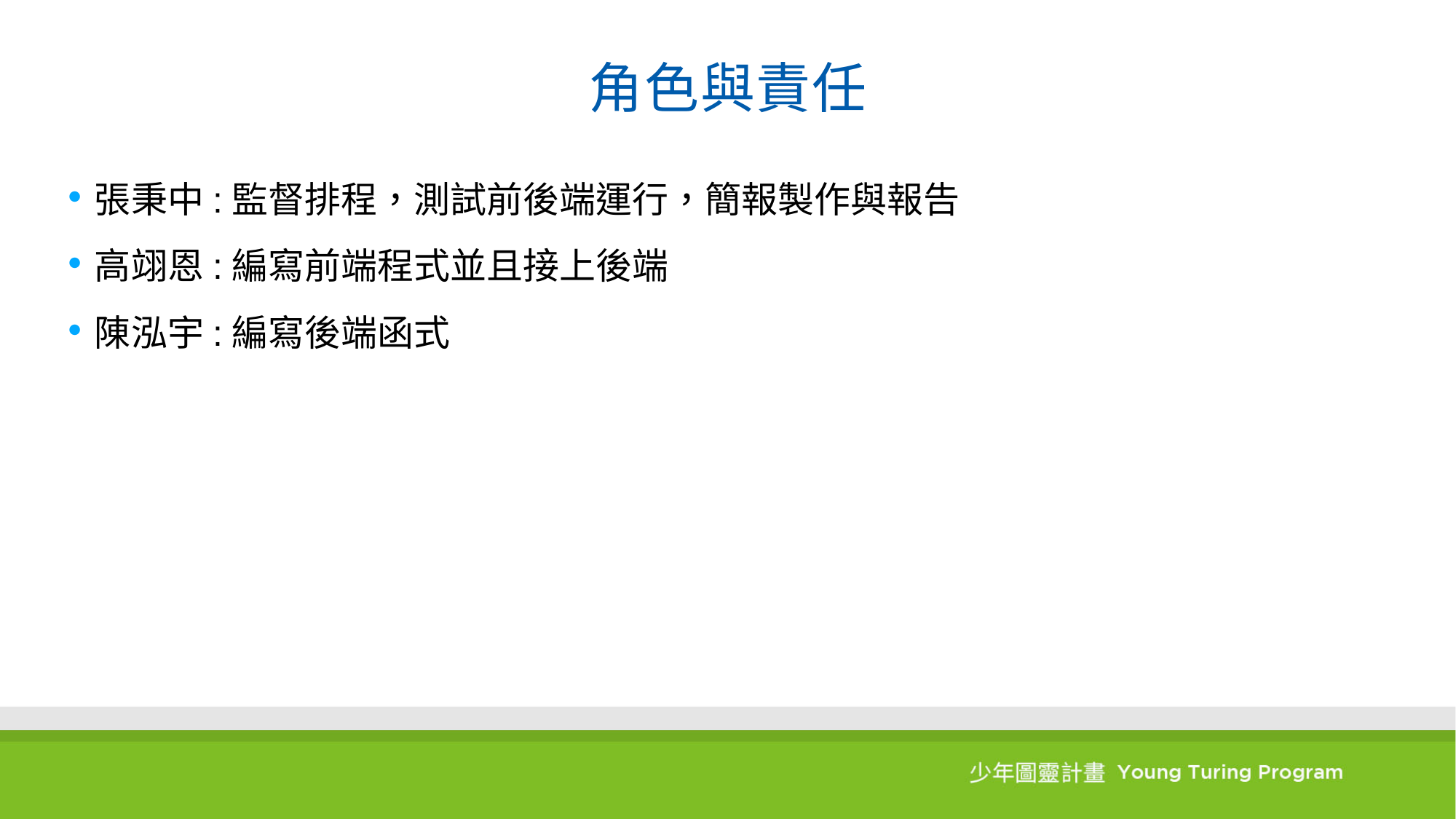

# 角色與責任
張秉中:監督排程，測試前後端運行，簡報製作與報告
高翊恩:編寫前端程式並且接上後端
陳泓宇:編寫後端函式